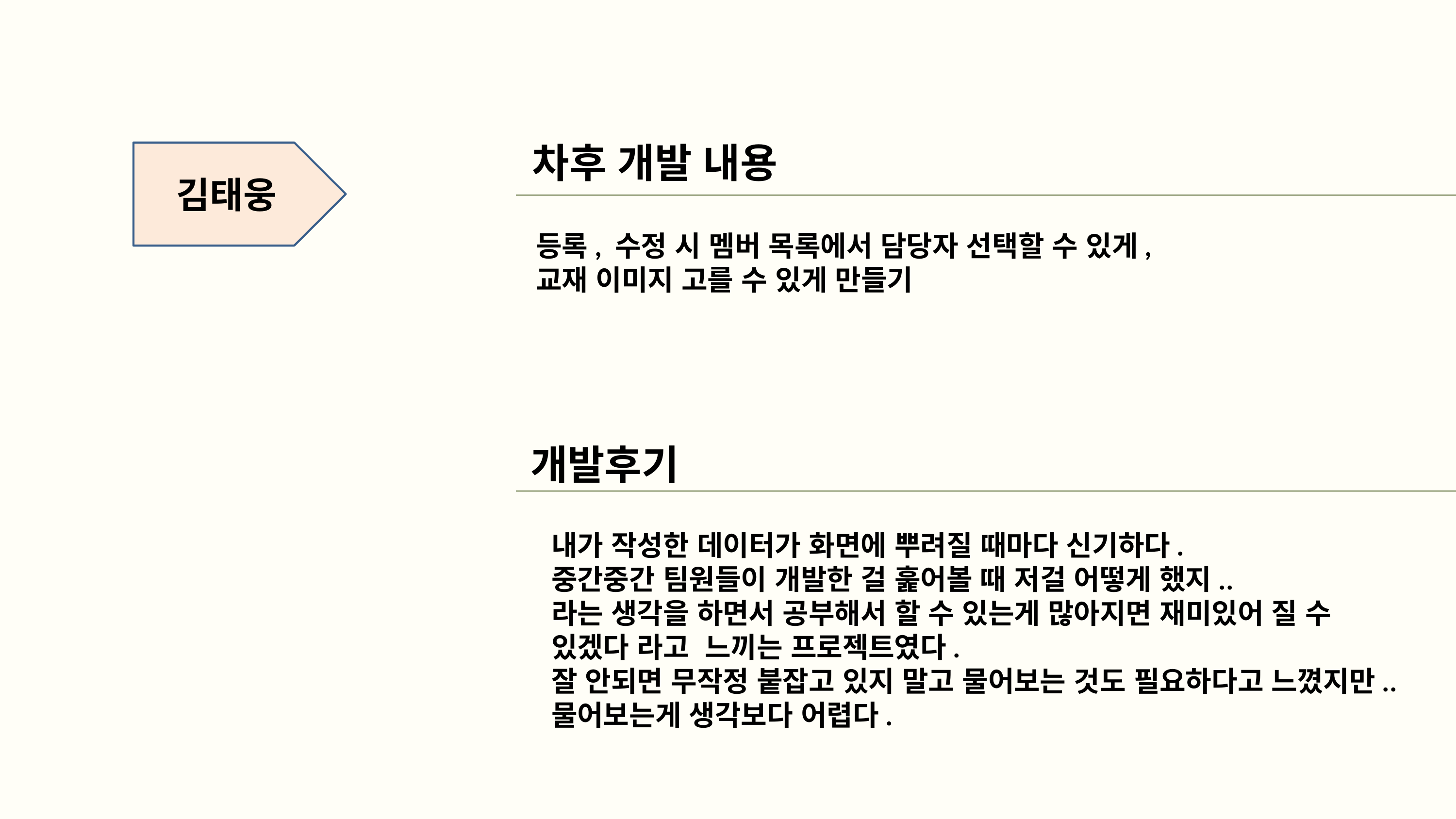

차후 개발 내용
김태웅
등록, 수정 시 멤버 목록에서 담당자 선택할 수 있게,
교재 이미지 고를 수 있게 만들기
개발후기

내가 작성한 데이터가 화면에 뿌려질 때마다 신기하다.
중간중간 팀원들이 개발한 걸 훑어볼 때 저걸 어떻게 했지..
라는 생각을 하면서 공부해서 할 수 있는게 많아지면 재미있어 질 수
있겠다 라고  느끼는 프로젝트였다.
잘 안되면 무작정 붙잡고 있지 말고 물어보는 것도 필요하다고 느꼈지만..
물어보는게 생각보다 어렵다.